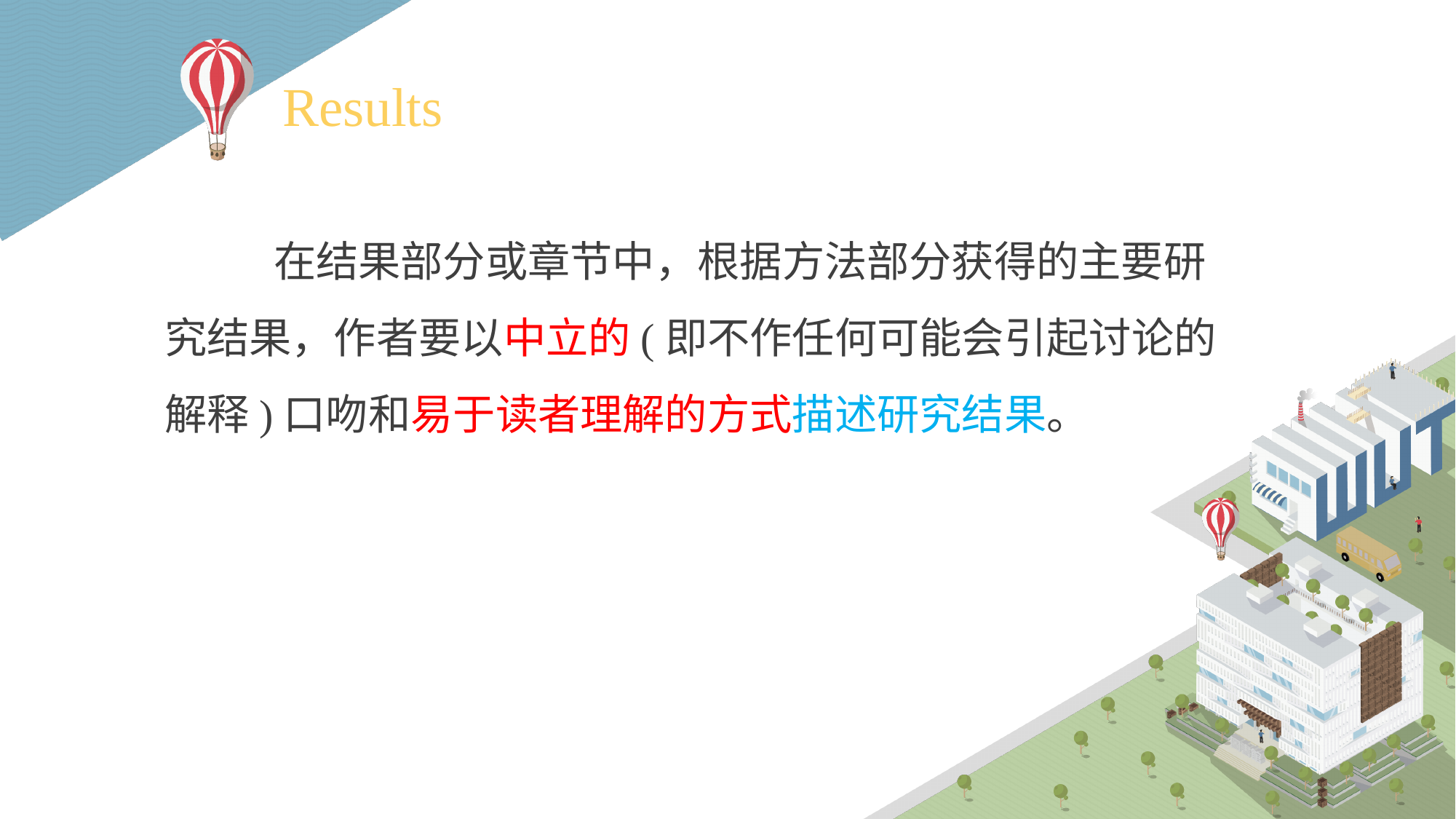

# Results
	在结果部分或章节中，根据方法部分获得的主要研究结果，作者要以中立的(即不作任何可能会引起讨论的解释)口吻和易于读者理解的方式描述研究结果。